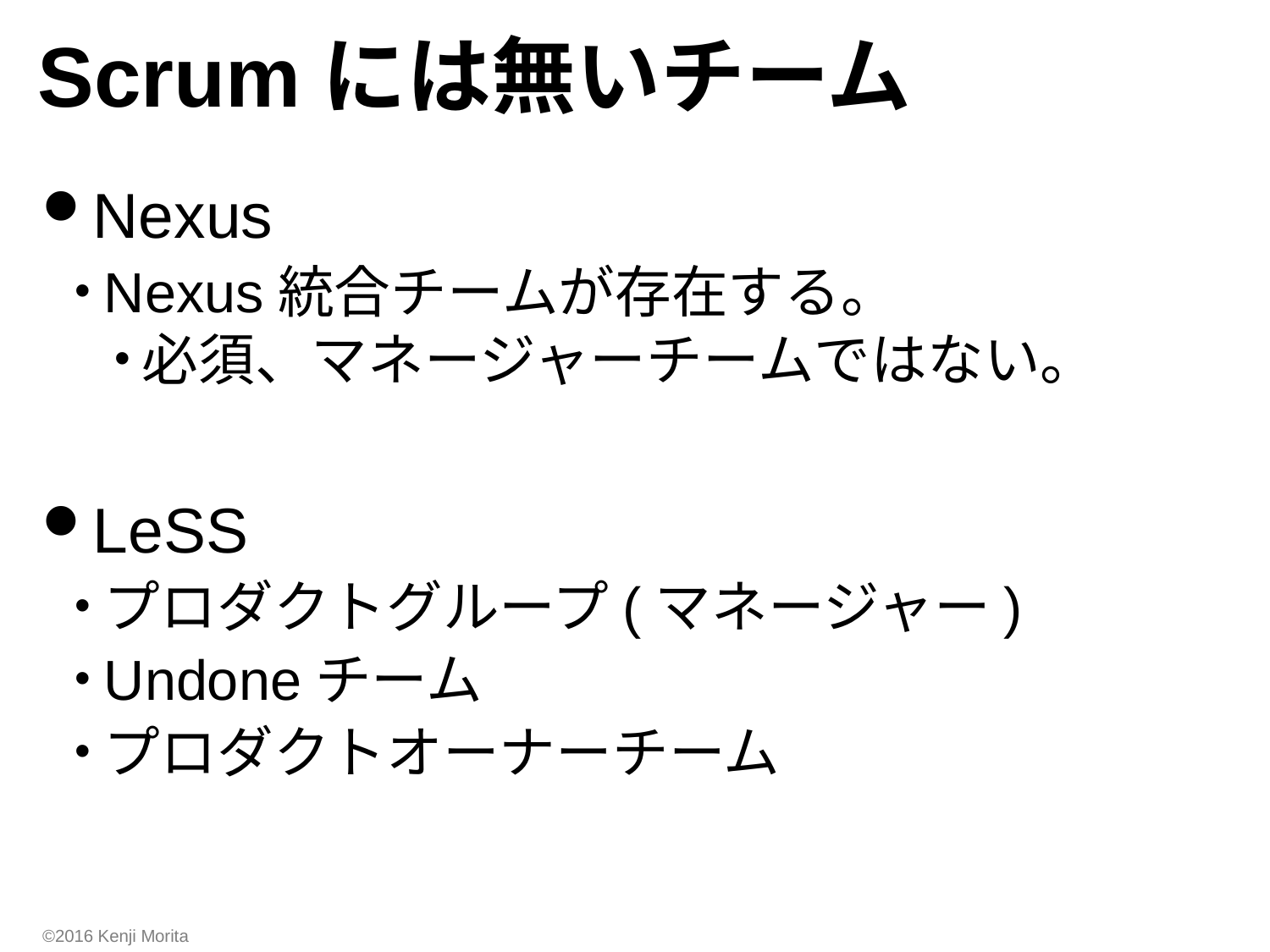

# Scrumには無いチーム
Nexus
Nexus統合チームが存在する。
必須、マネージャーチームではない。

LeSS
プロダクトグループ(マネージャー)
Undoneチーム
プロダクトオーナーチーム